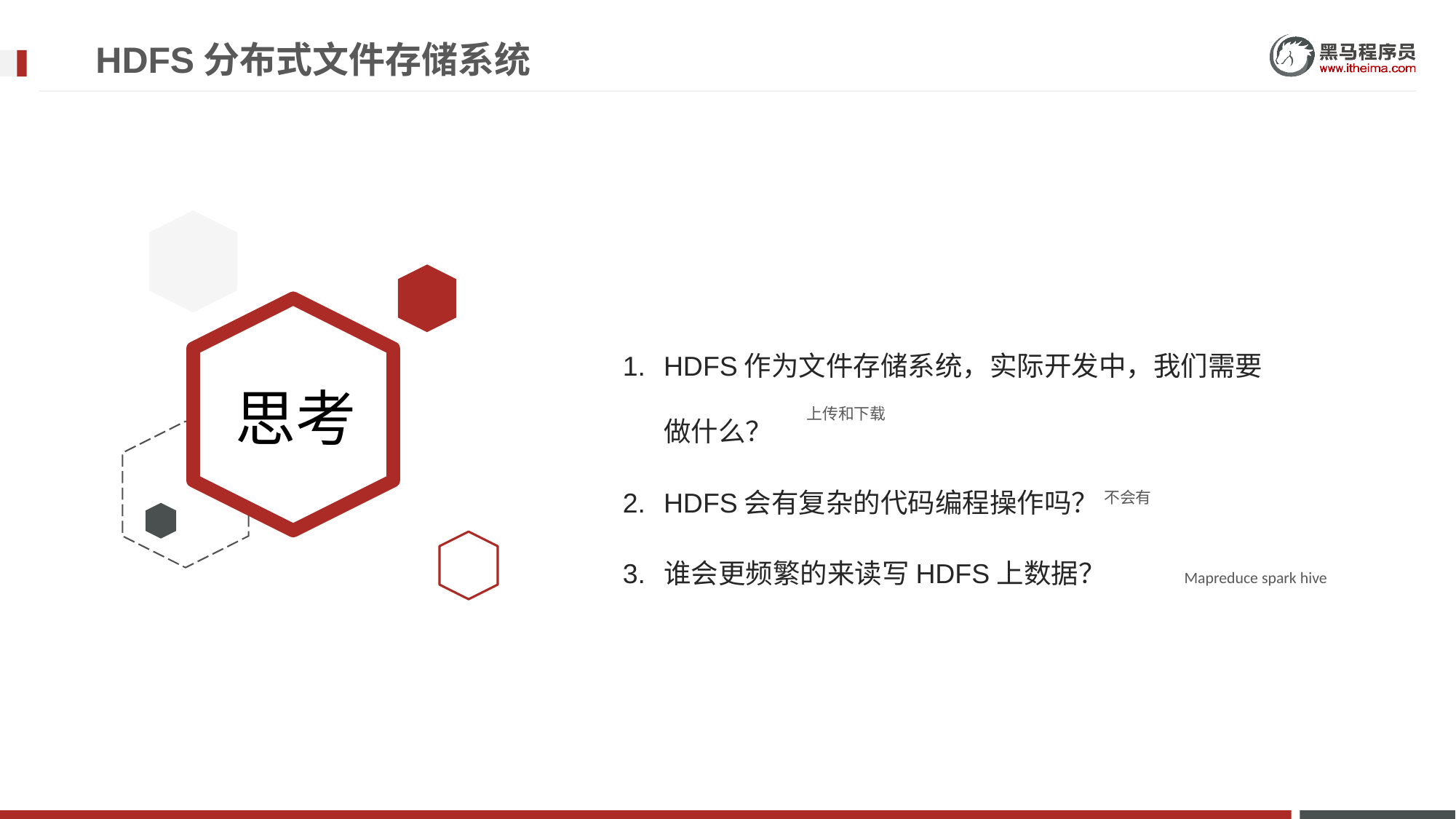

# HDFS分布式文件存储系统
HDFS作为文件存储系统，实际开发中，我们需要做什么？
HDFS会有复杂的代码编程操作吗？
谁会更频繁的来读写HDFS上数据？
上传和下载
不会有
Mapreduce spark hive